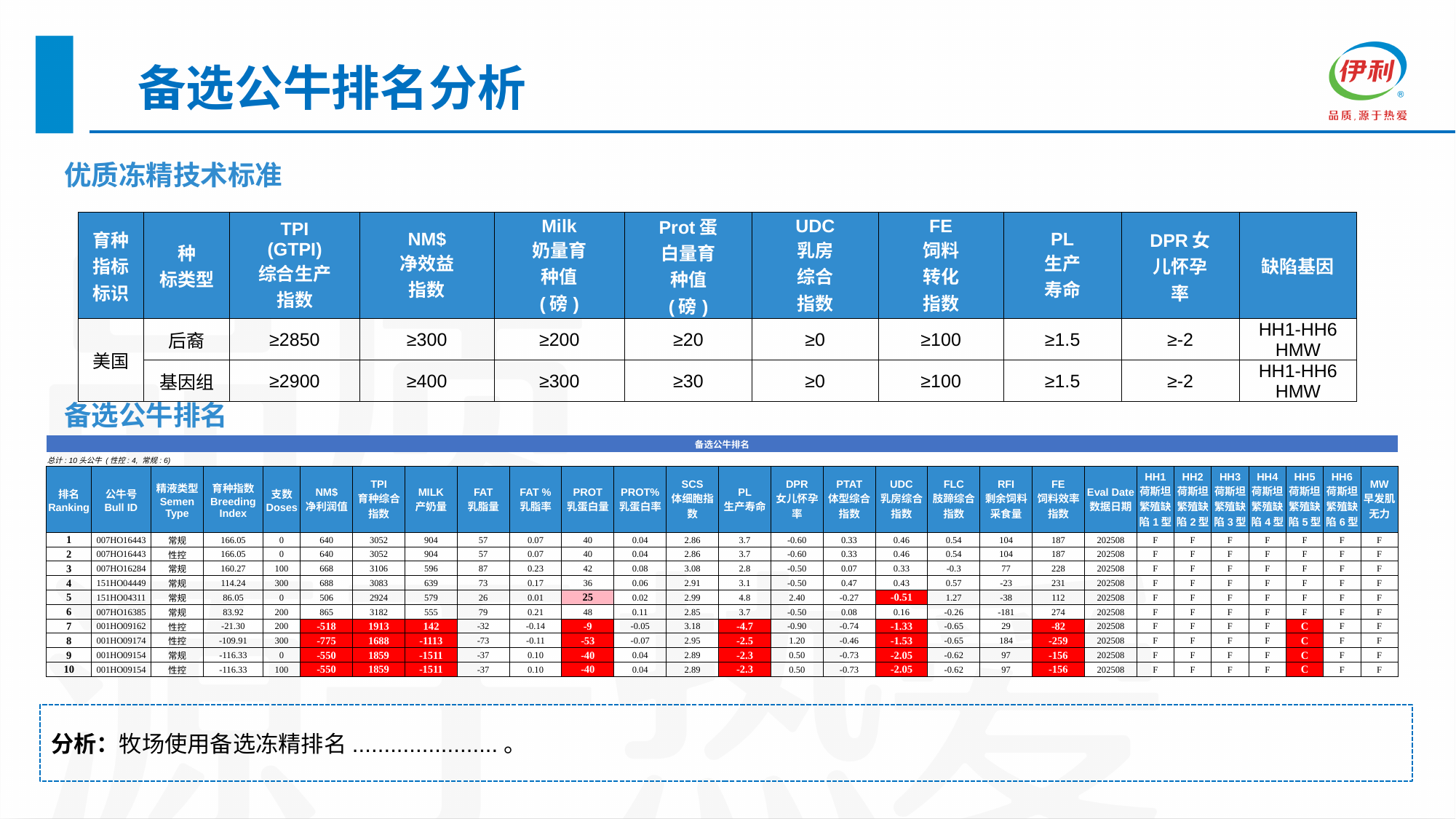

备选公牛排名分析
| 优质冻精技术标准 |
| --- |
| 育种 指标 标识 | 种 标类型 | TPI (GTPI) 综合生产 指数 | NM$ 净效益 指数 | Milk 奶量育 种值 (磅) | Prot蛋 白量育 种值 (磅) | UDC 乳房 综合 指数 | FE 饲料 转化 指数 | PL 生产 寿命 | DPR女 儿怀孕 率 | 缺陷基因 |
| --- | --- | --- | --- | --- | --- | --- | --- | --- | --- | --- |
| 美国 | 后裔 | ≥2850 | ≥300 | ≥200 | ≥20 | ≥0 | ≥100 | ≥1.5 | ≥-2 | HH1-HH6 HMW |
|  | 基因组 | ≥2900 | ≥400 | ≥300 | ≥30 | ≥0 | ≥100 | ≥1.5 | ≥-2 | HH1-HH6 HMW |
| 备选公牛排名 |
| --- |
| 备选公牛排名 |  |  |  |  |  |  |  |  |  |  |  |  |  |  |  |  |  |  |  |  |  |  |  |  |  |  |  |
| --- | --- | --- | --- | --- | --- | --- | --- | --- | --- | --- | --- | --- | --- | --- | --- | --- | --- | --- | --- | --- | --- | --- | --- | --- | --- | --- | --- |
| 总计: 10头公牛 (性控: 4, 常规: 6) |  |  |  |  |  |  |  |  |  |  |  |  |  |  |  |  |  |  |  |  |  |  |  |  |  |  |  |
| 排名 Ranking | 公牛号 Bull ID | 精液类型 Semen Type | 育种指数 Breeding Index | 支数 Doses | NM$ 净利润值 | TPI 育种综合指数 | MILK 产奶量 | FAT 乳脂量 | FAT % 乳脂率 | PROT 乳蛋白量 | PROT% 乳蛋白率 | SCS 体细胞指数 | PL 生产寿命 | DPR 女儿怀孕率 | PTAT 体型综合指数 | UDC 乳房综合指数 | FLC 肢蹄综合指数 | RFI 剩余饲料采食量 | FE 饲料效率指数 | Eval Date 数据日期 | HH1 荷斯坦繁殖缺陷1型 | HH2 荷斯坦繁殖缺陷2型 | HH3 荷斯坦繁殖缺陷3型 | HH4 荷斯坦繁殖缺陷4型 | HH5 荷斯坦繁殖缺陷5型 | HH6 荷斯坦繁殖缺陷6型 | MW 早发肌无力 |
| 1 | 007HO16443 | 常规 | 166.05 | 0 | 640 | 3052 | 904 | 57 | 0.07 | 40 | 0.04 | 2.86 | 3.7 | -0.60 | 0.33 | 0.46 | 0.54 | 104 | 187 | 202508 | F | F | F | F | F | F | F |
| 2 | 007HO16443 | 性控 | 166.05 | 0 | 640 | 3052 | 904 | 57 | 0.07 | 40 | 0.04 | 2.86 | 3.7 | -0.60 | 0.33 | 0.46 | 0.54 | 104 | 187 | 202508 | F | F | F | F | F | F | F |
| 3 | 007HO16284 | 常规 | 160.27 | 100 | 668 | 3106 | 596 | 87 | 0.23 | 42 | 0.08 | 3.08 | 2.8 | -0.50 | 0.07 | 0.33 | -0.3 | 77 | 228 | 202508 | F | F | F | F | F | F | F |
| 4 | 151HO04449 | 常规 | 114.24 | 300 | 688 | 3083 | 639 | 73 | 0.17 | 36 | 0.06 | 2.91 | 3.1 | -0.50 | 0.47 | 0.43 | 0.57 | -23 | 231 | 202508 | F | F | F | F | F | F | F |
| 5 | 151HO04311 | 常规 | 86.05 | 0 | 506 | 2924 | 579 | 26 | 0.01 | 25 | 0.02 | 2.99 | 4.8 | 2.40 | -0.27 | -0.51 | 1.27 | -38 | 112 | 202508 | F | F | F | F | F | F | F |
| 6 | 007HO16385 | 常规 | 83.92 | 200 | 865 | 3182 | 555 | 79 | 0.21 | 48 | 0.11 | 2.85 | 3.7 | -0.50 | 0.08 | 0.16 | -0.26 | -181 | 274 | 202508 | F | F | F | F | F | F | F |
| 7 | 001HO09162 | 性控 | -21.30 | 200 | -518 | 1913 | 142 | -32 | -0.14 | -9 | -0.05 | 3.18 | -4.7 | -0.90 | -0.74 | -1.33 | -0.65 | 29 | -82 | 202508 | F | F | F | F | C | F | F |
| 8 | 001HO09174 | 性控 | -109.91 | 300 | -775 | 1688 | -1113 | -73 | -0.11 | -53 | -0.07 | 2.95 | -2.5 | 1.20 | -0.46 | -1.53 | -0.65 | 184 | -259 | 202508 | F | F | F | F | C | F | F |
| 9 | 001HO09154 | 常规 | -116.33 | 0 | -550 | 1859 | -1511 | -37 | 0.10 | -40 | 0.04 | 2.89 | -2.3 | 0.50 | -0.73 | -2.05 | -0.62 | 97 | -156 | 202508 | F | F | F | F | C | F | F |
| 10 | 001HO09154 | 性控 | -116.33 | 100 | -550 | 1859 | -1511 | -37 | 0.10 | -40 | 0.04 | 2.89 | -2.3 | 0.50 | -0.73 | -2.05 | -0.62 | 97 | -156 | 202508 | F | F | F | F | C | F | F |
分析：牧场使用备选冻精排名.......................。